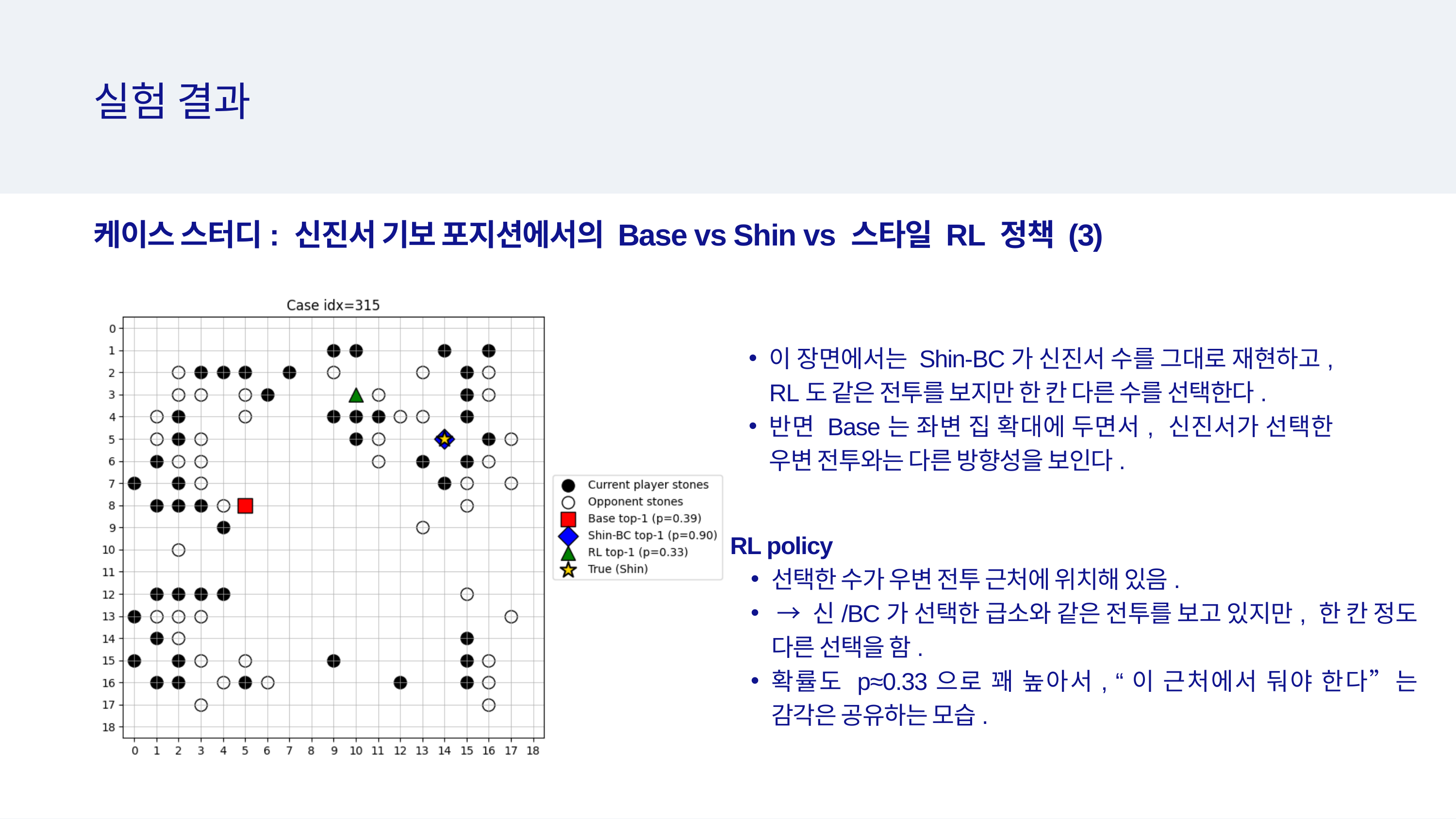

실험 결과

케이스 스터디: 신진서 기보 포지션에서의 Base vs Shin vs 스타일 RL 정책 (3)

이 장면에서는 Shin-BC가 신진서 수를 그대로 재현하고, RL도 같은 전투를 보지만 한 칸 다른 수를 선택한다.
반면 Base는 좌변 집 확대에 두면서, 신진서가 선택한 우변 전투와는 다른 방향성을 보인다.
RL policy
선택한 수가 우변 전투 근처에 위치해 있음.
 → 신/BC가 선택한 급소와 같은 전투를 보고 있지만, 한 칸 정도 다른 선택을 함.
확률도 p≈0.33으로 꽤 높아서, “이 근처에서 둬야 한다”는 감각은 공유하는 모습.